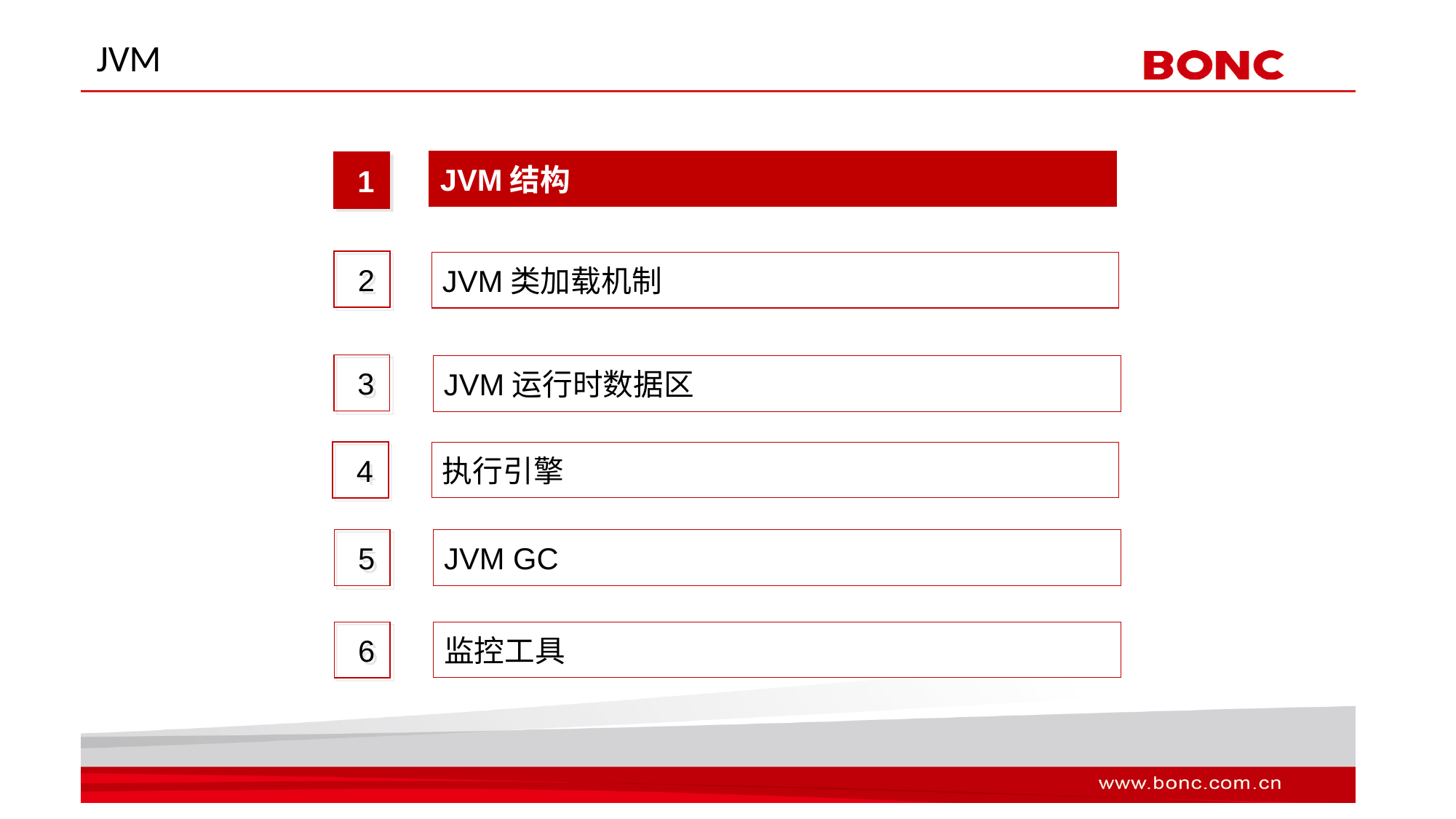

# JVM
JVM结构
1
2
JVM类加载机制
3
JVM运行时数据区
4
执行引擎
5
JVM GC
6
监控工具